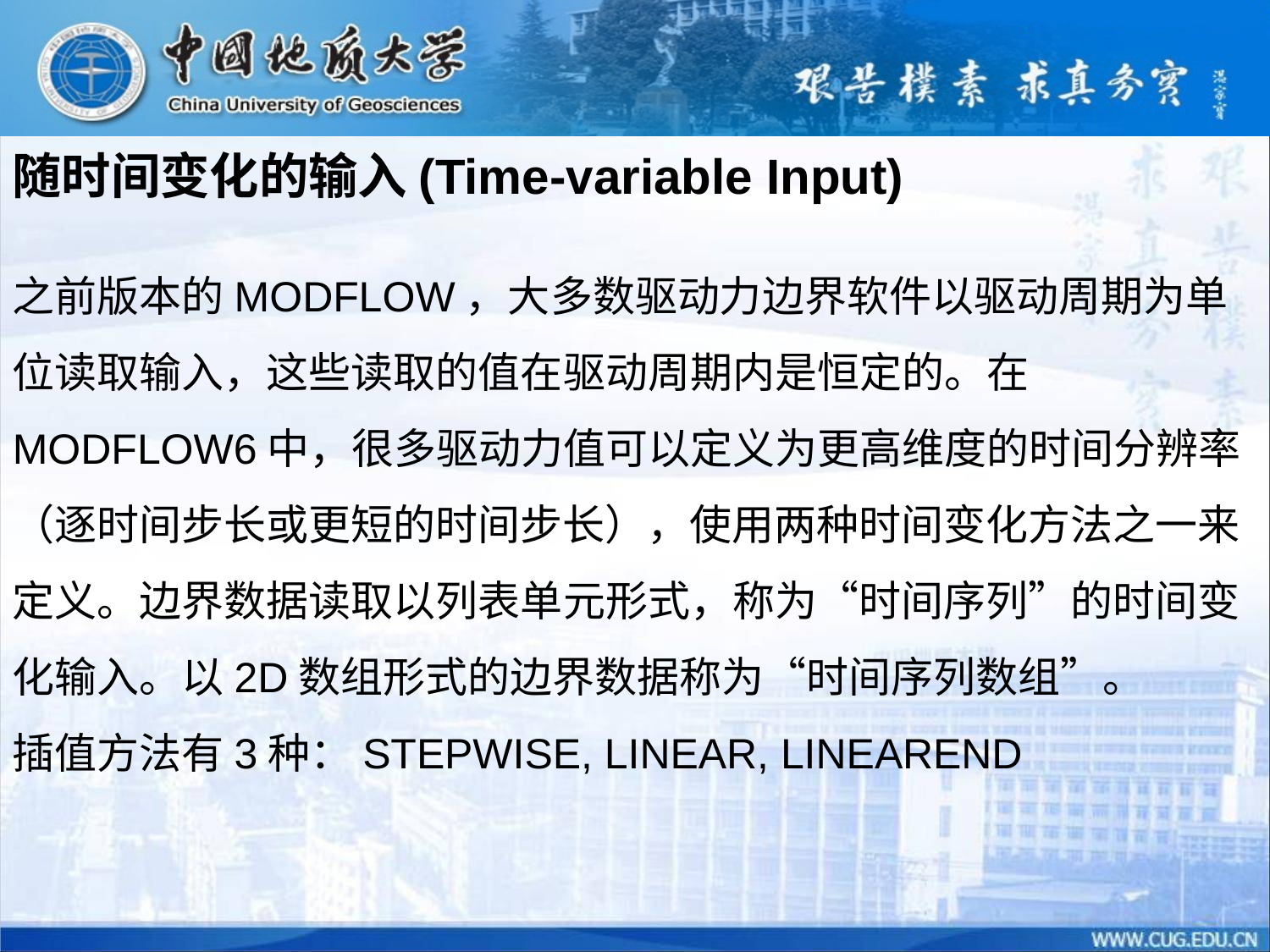

随时间变化的输入(Time-variable Input)
之前版本的MODFLOW，大多数驱动力边界软件以驱动周期为单位读取输入，这些读取的值在驱动周期内是恒定的。在MODFLOW6中，很多驱动力值可以定义为更高维度的时间分辨率（逐时间步长或更短的时间步长），使用两种时间变化方法之一来定义。边界数据读取以列表单元形式，称为“时间序列”的时间变化输入。以2D数组形式的边界数据称为“时间序列数组”。
插值方法有3种：STEPWISE, LINEAR, LINEAREND